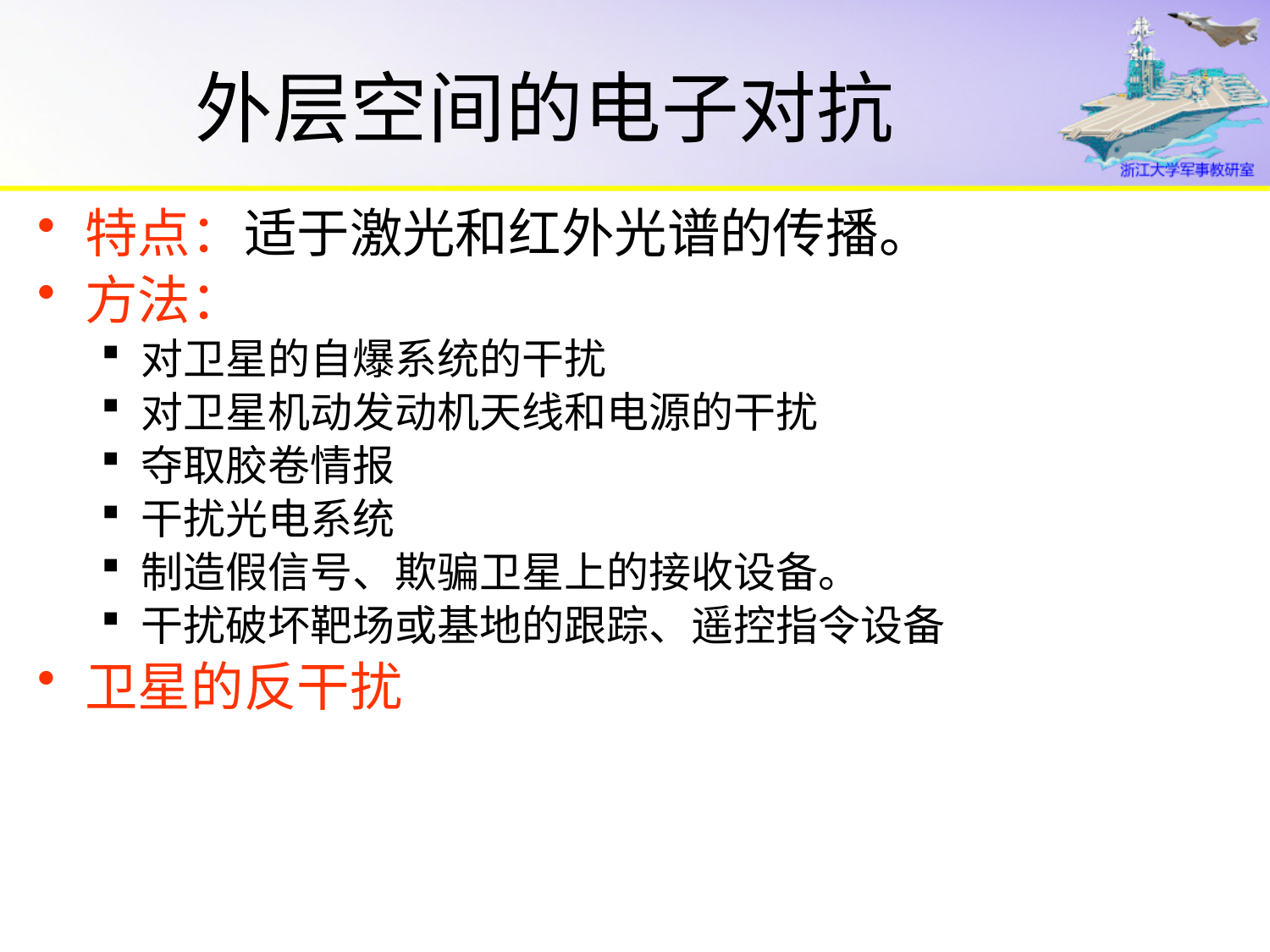

# 外层空间的电子对抗
特点：适于激光和红外光谱的传播。
方法：
对卫星的自爆系统的干扰
对卫星机动发动机天线和电源的干扰
夺取胶卷情报
干扰光电系统
制造假信号、欺骗卫星上的接收设备。
干扰破坏靶场或基地的跟踪、遥控指令设备
卫星的反干扰